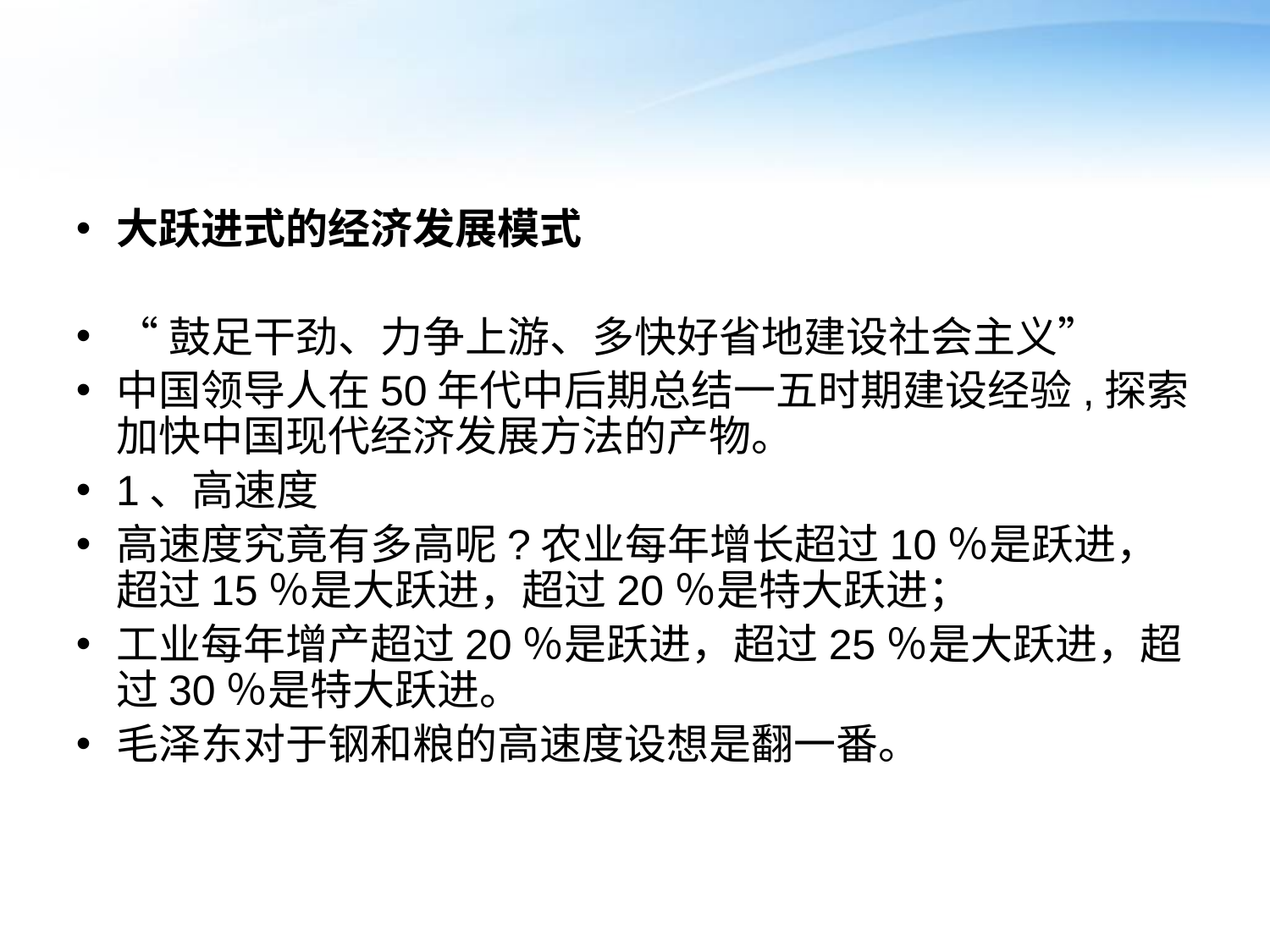

#
大跃进式的经济发展模式

“鼓足干劲、力争上游、多快好省地建设社会主义”
中国领导人在50年代中后期总结一五时期建设经验,探索加快中国现代经济发展方法的产物。
1、高速度
高速度究竟有多高呢?农业每年增长超过10％是跃进，超过15％是大跃进，超过20％是特大跃进；
工业每年增产超过20％是跃进，超过25％是大跃进，超过30％是特大跃进。
毛泽东对于钢和粮的高速度设想是翻一番。